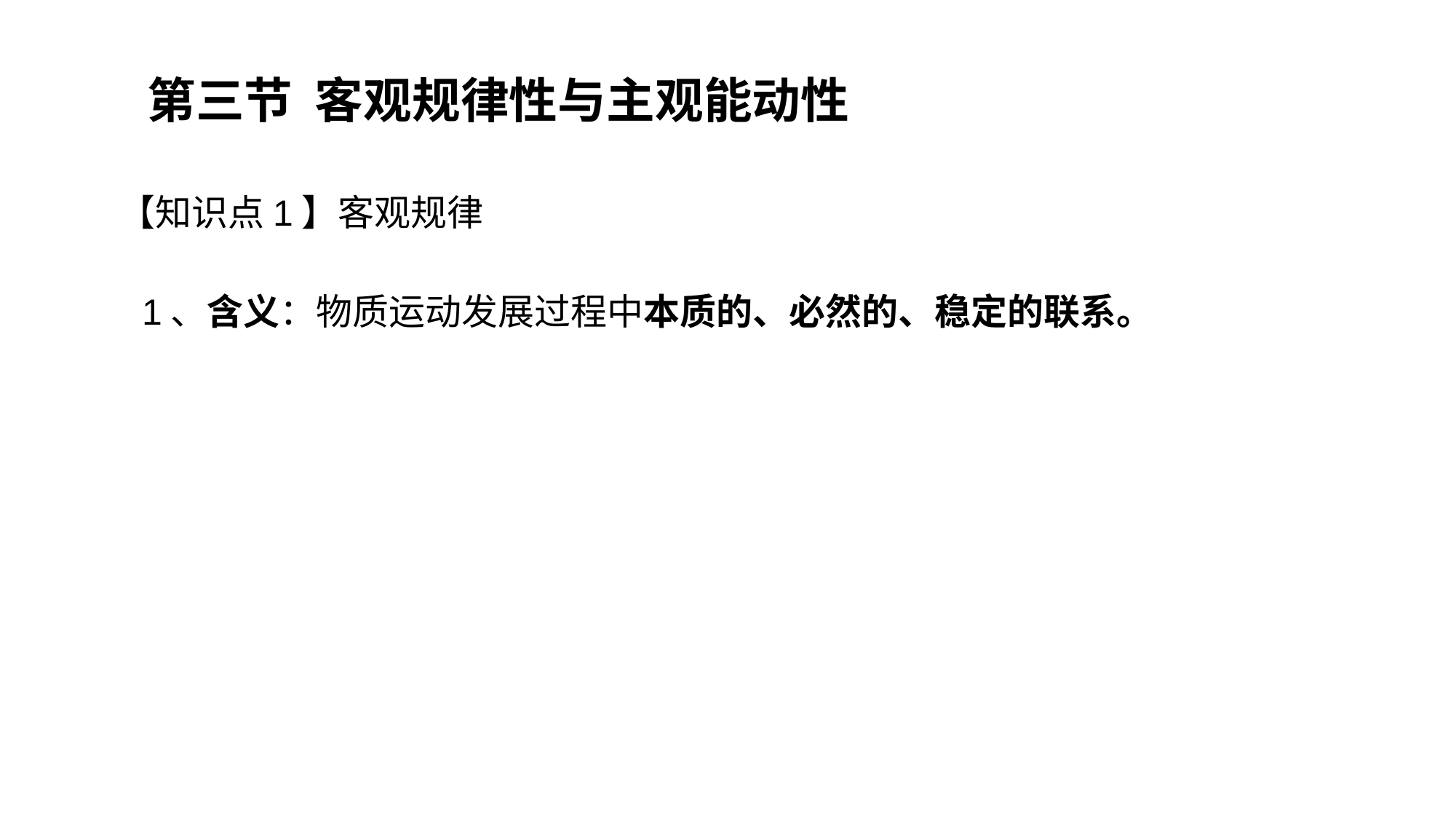

第三节  客观规律性与主观能动性
【知识点1】客观规律

1、含义：物质运动发展过程中本质的、必然的、稳定的联系。